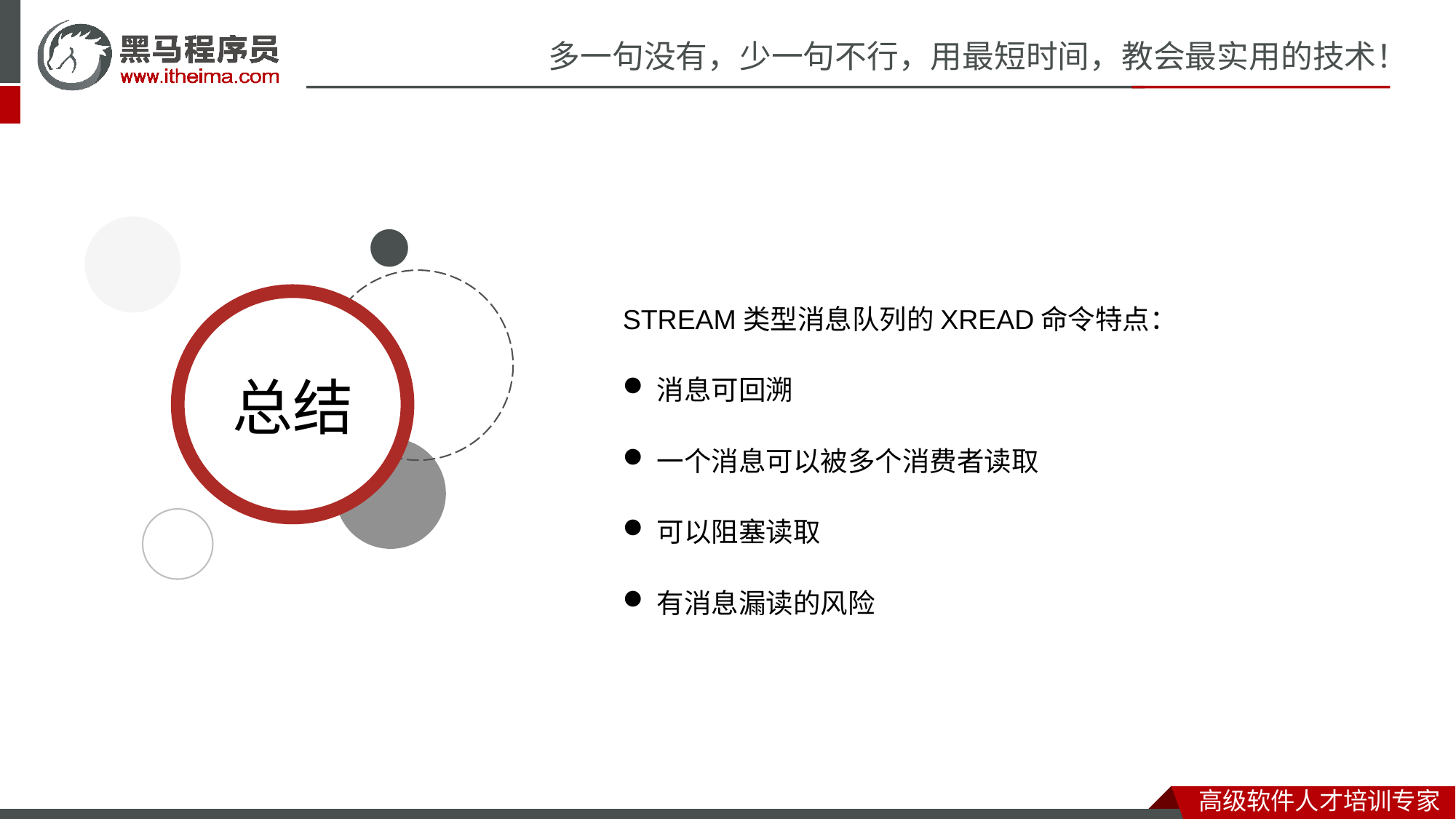

STREAM类型消息队列的XREAD命令特点：
消息可回溯
一个消息可以被多个消费者读取
可以阻塞读取
有消息漏读的风险